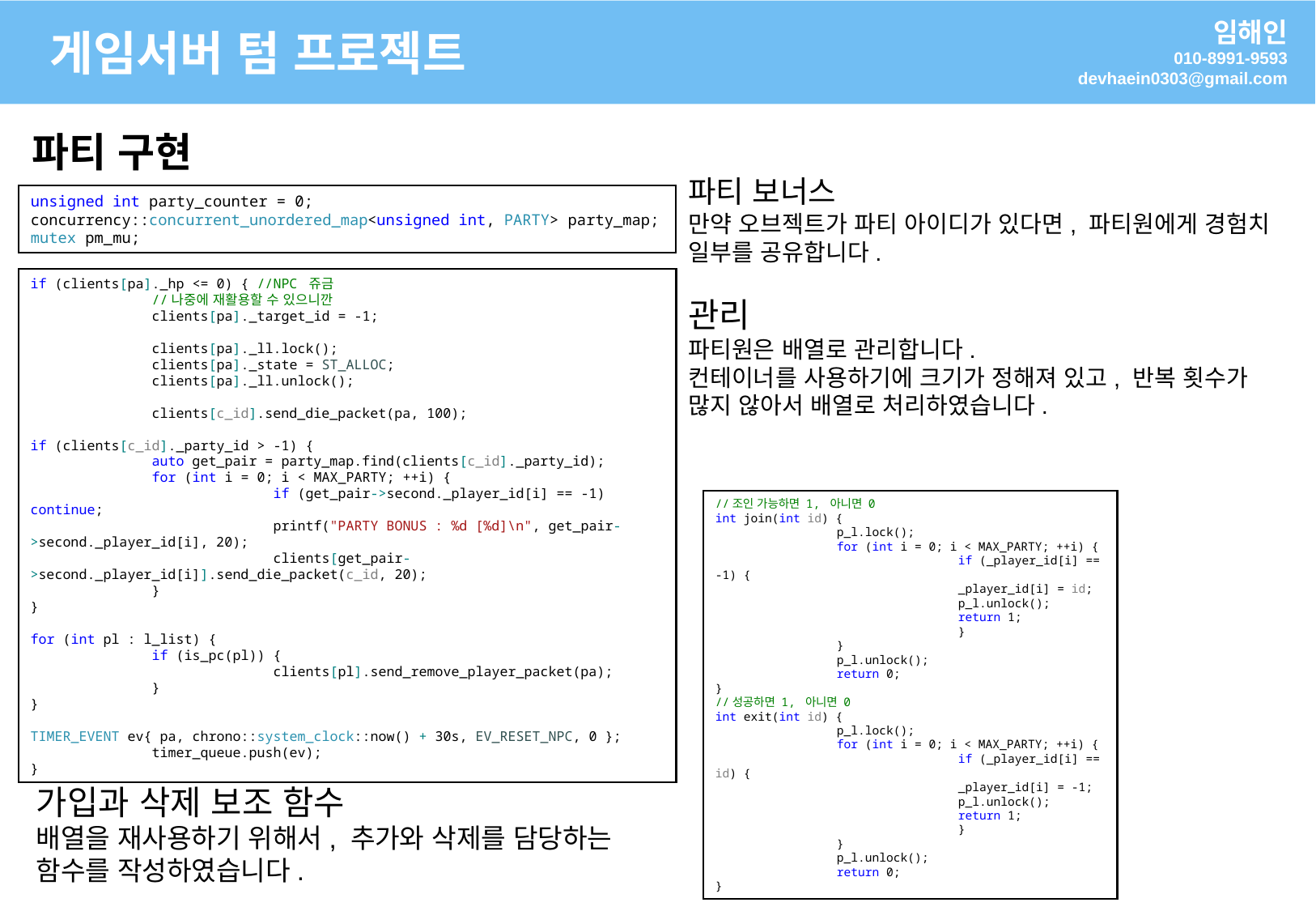

임해인
010-8991-9593
devhaein0303@gmail.com
게임서버 텀 프로젝트
파티 구현
파티 보너스
만약 오브젝트가 파티 아이디가 있다면, 파티원에게 경험치 일부를 공유합니다.

관리
파티원은 배열로 관리합니다.
컨테이너를 사용하기에 크기가 정해져 있고, 반복 횟수가 많지 않아서 배열로 처리하였습니다.
unsigned int party_counter = 0;
concurrency::concurrent_unordered_map<unsigned int, PARTY> party_map;
mutex pm_mu;
if (clients[pa]._hp <= 0) { //NPC 쥬금
	//나중에 재활용할 수 있으니깐
	clients[pa]._target_id = -1;

	clients[pa]._ll.lock();
	clients[pa]._state = ST_ALLOC;
	clients[pa]._ll.unlock();

	clients[c_id].send_die_packet(pa, 100);

if (clients[c_id]._party_id > -1) {
	auto get_pair = party_map.find(clients[c_id]._party_id);
	for (int i = 0; i < MAX_PARTY; ++i) {
		if (get_pair->second._player_id[i] == -1) continue;
		printf("PARTY BONUS : %d [%d]\n", get_pair->second._player_id[i], 20);
		clients[get_pair->second._player_id[i]].send_die_packet(c_id, 20);
	}
}

for (int pl : l_list) {
	if (is_pc(pl)) {
		clients[pl].send_remove_player_packet(pa);
	}
}

TIMER_EVENT ev{ pa, chrono::system_clock::now() + 30s, EV_RESET_NPC, 0 };
	timer_queue.push(ev);
}
//조인 가능하면 1, 아니면 0
int join(int id) {
	p_l.lock();
	for (int i = 0; i < MAX_PARTY; ++i) {
		if (_player_id[i] == -1) {
		_player_id[i] = id;
		p_l.unlock();
		return 1;
		}
	}
	p_l.unlock();
	return 0;
}
//성공하면 1, 아니면 0
int exit(int id) {
	p_l.lock();
	for (int i = 0; i < MAX_PARTY; ++i) {
		if (_player_id[i] == id) {
		_player_id[i] = -1;
		p_l.unlock();
		return 1;
		}
	}
	p_l.unlock();
	return 0;
}
가입과 삭제 보조 함수
배열을 재사용하기 위해서, 추가와 삭제를 담당하는 함수를 작성하였습니다.